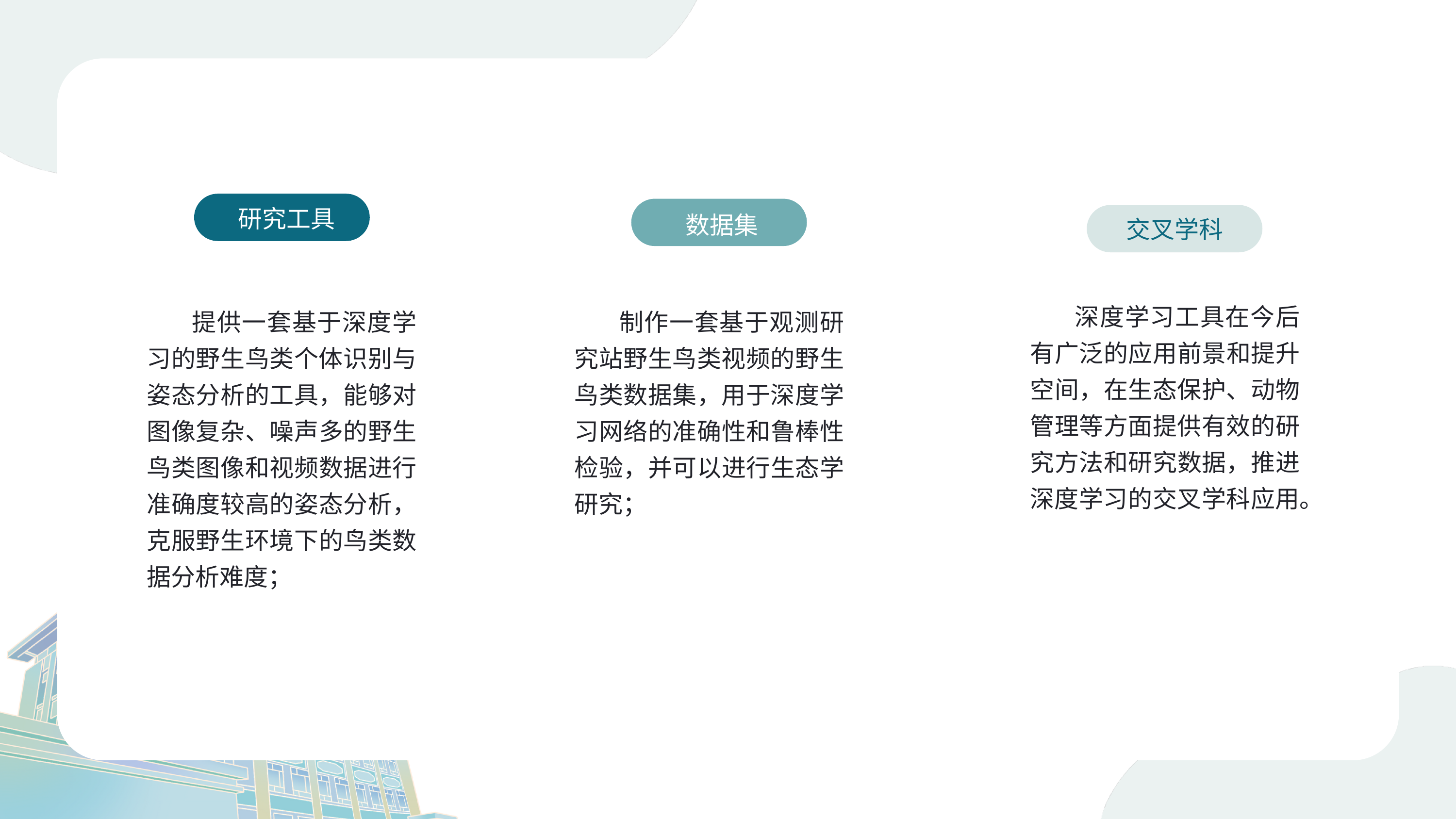

研究工具

数据集

交叉学科
       深度学习工具在今后有广泛的应用前景和提升空间，在生态保护、动物管理等方面提供有效的研究方法和研究数据，推进深度学习的交叉学科应用。
       提供一套基于深度学习的野生鸟类个体识别与姿态分析的工具，能够对图像复杂、噪声多的野生鸟类图像和视频数据进行准确度较高的姿态分析，克服野生环境下的鸟类数据分析难度；
       制作一套基于观测研究站野生鸟类视频的野生鸟类数据集，用于深度学习网络的准确性和鲁棒性检验，并可以进行生态学研究；